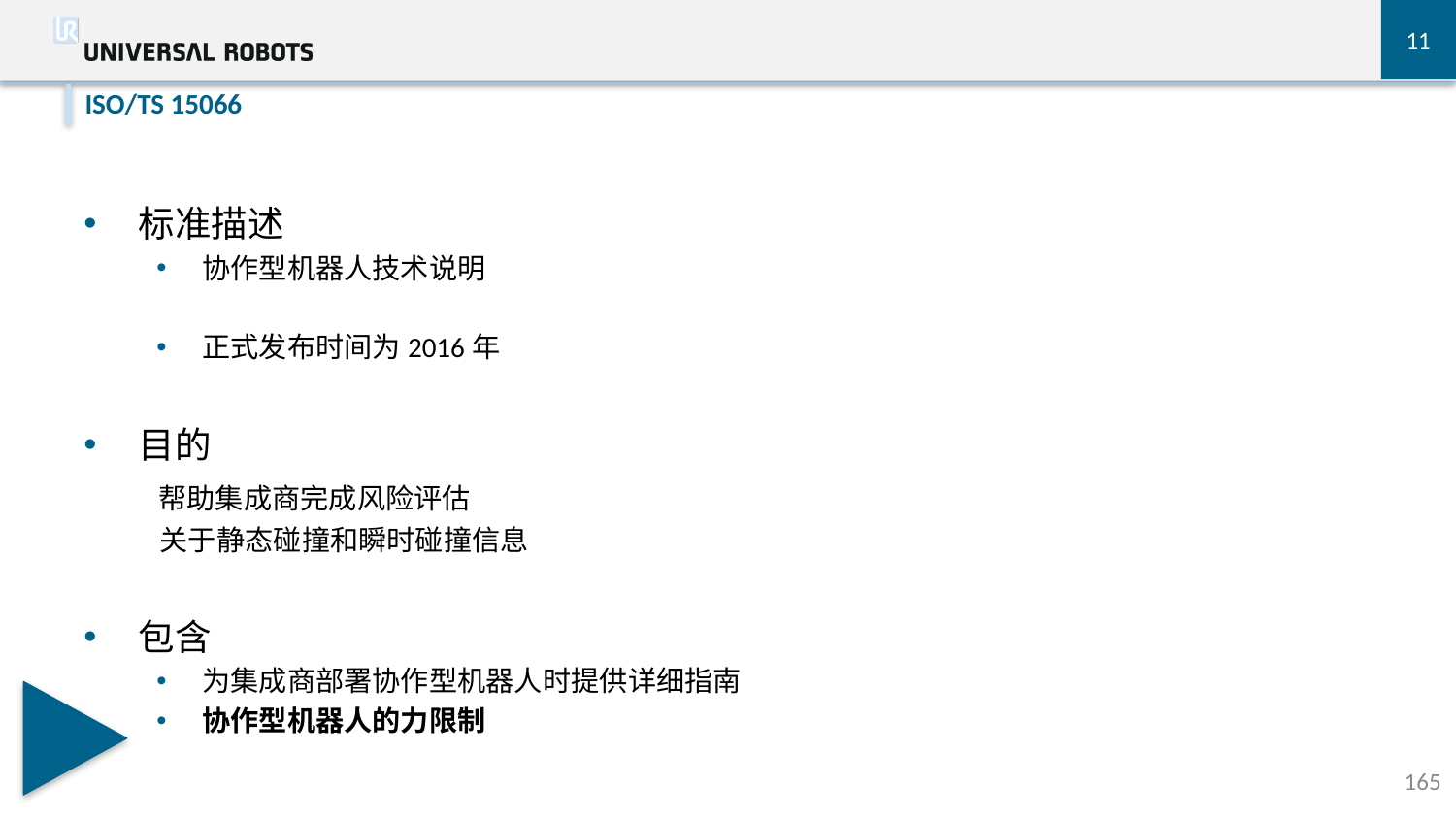

11

ISO/TS 15066

标准描述
协作型机器人技术说明

正式发布时间为2016年

目的
        帮助集成商完成风险评估
           关于静态碰撞和瞬时碰撞信息

包含
为集成商部署协作型机器人时提供详细指南
协作型机器人的力限制

165